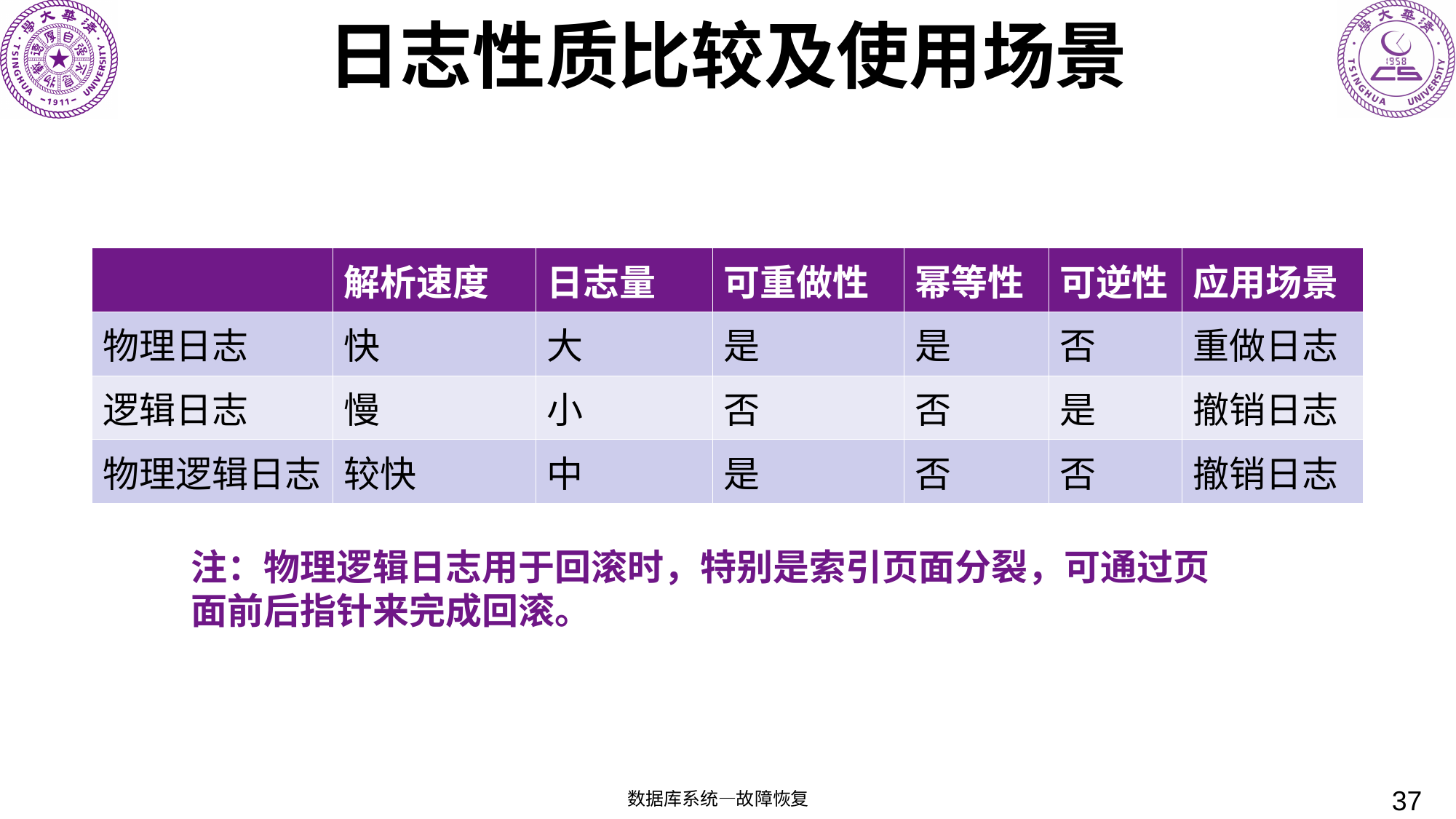

# 日志性质比较及使用场景
|  | 解析速度 | 日志量 | 可重做性 | 幂等性 | 可逆性 | 应用场景 |
| --- | --- | --- | --- | --- | --- | --- |
| 物理日志 | 快 | 大 | 是 | 是 | 否 | 重做日志 |
| 逻辑日志 | 慢 | 小 | 否 | 否 | 是 | 撤销日志 |
| 物理逻辑日志 | 较快 | 中 | 是 | 否 | 否 | 撤销日志 |
注：物理逻辑日志用于回滚时，特别是索引页面分裂，可通过页面前后指针来完成回滚。
37
数据库系统—故障恢复